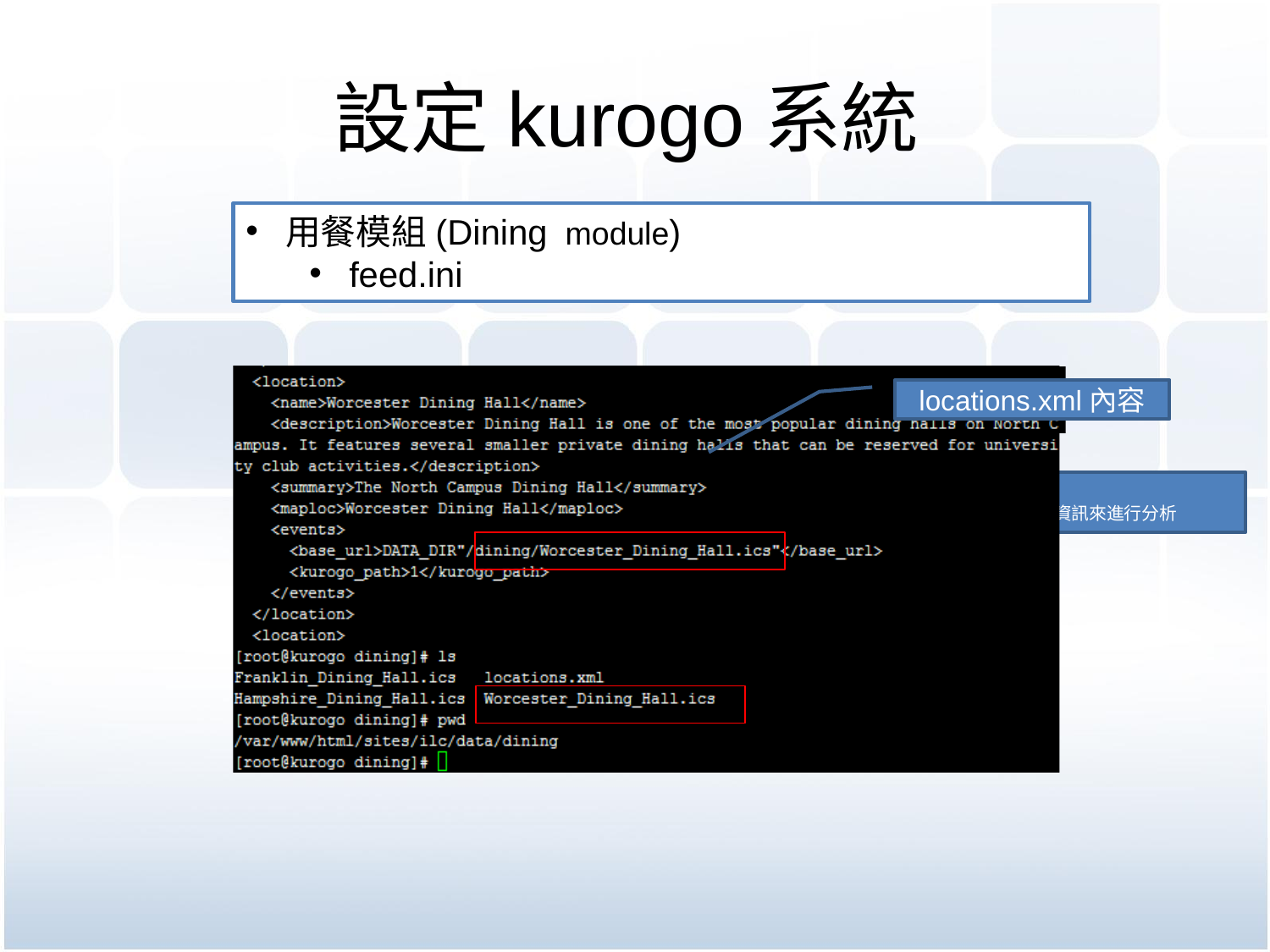

# 設定kurogo系統
用餐模組(Dining  module)
feed.ini

locations.xml內容

Title = “”顯示名稱
BASE_URL = “”表示使用XML來源資訊來進行分析